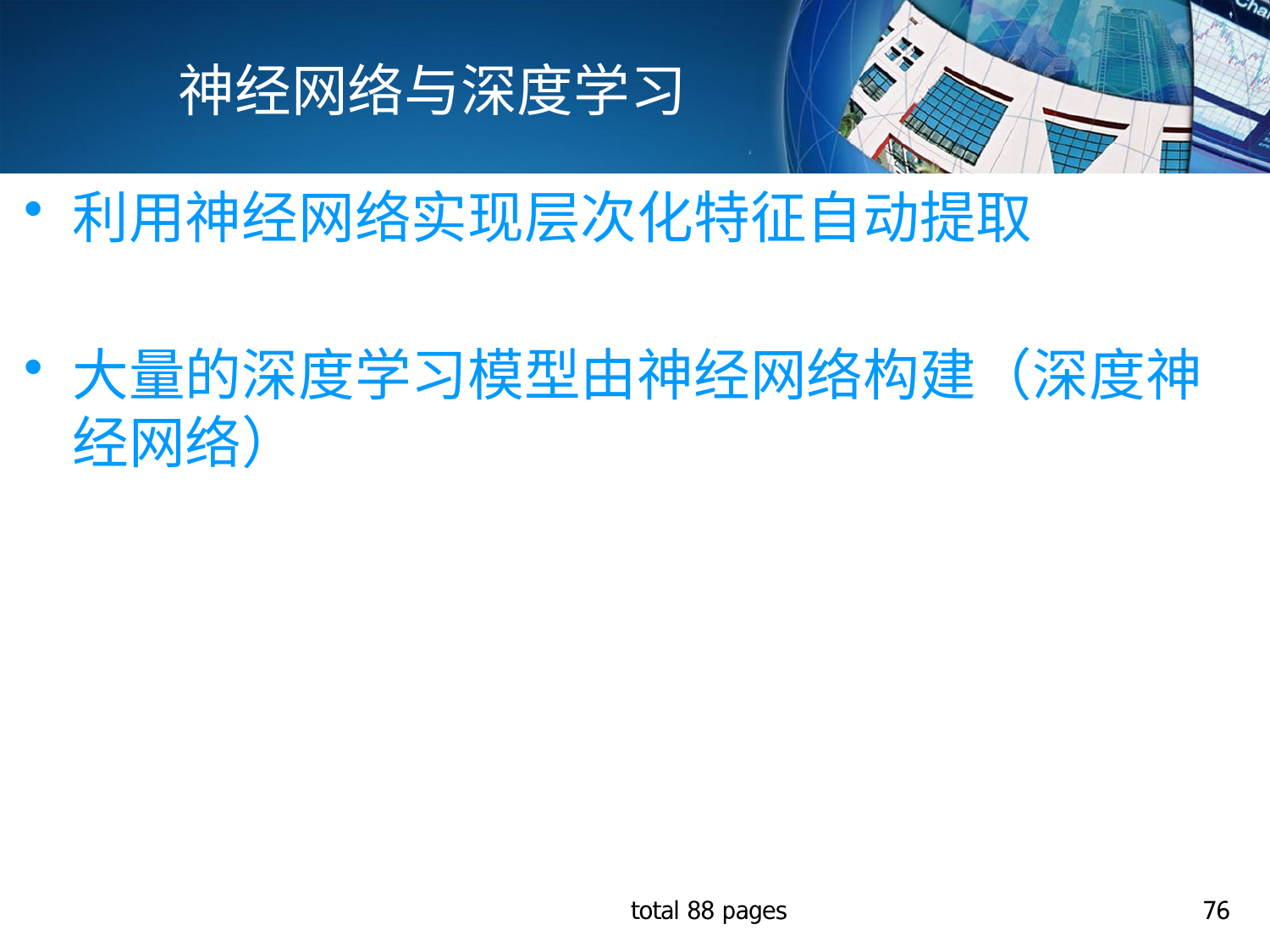

76
# 神经网络与深度学习
利用神经网络实现层次化特征自动提取

大量的深度学习模型由神经网络构建（深度神经网络）

total 88 pages
76